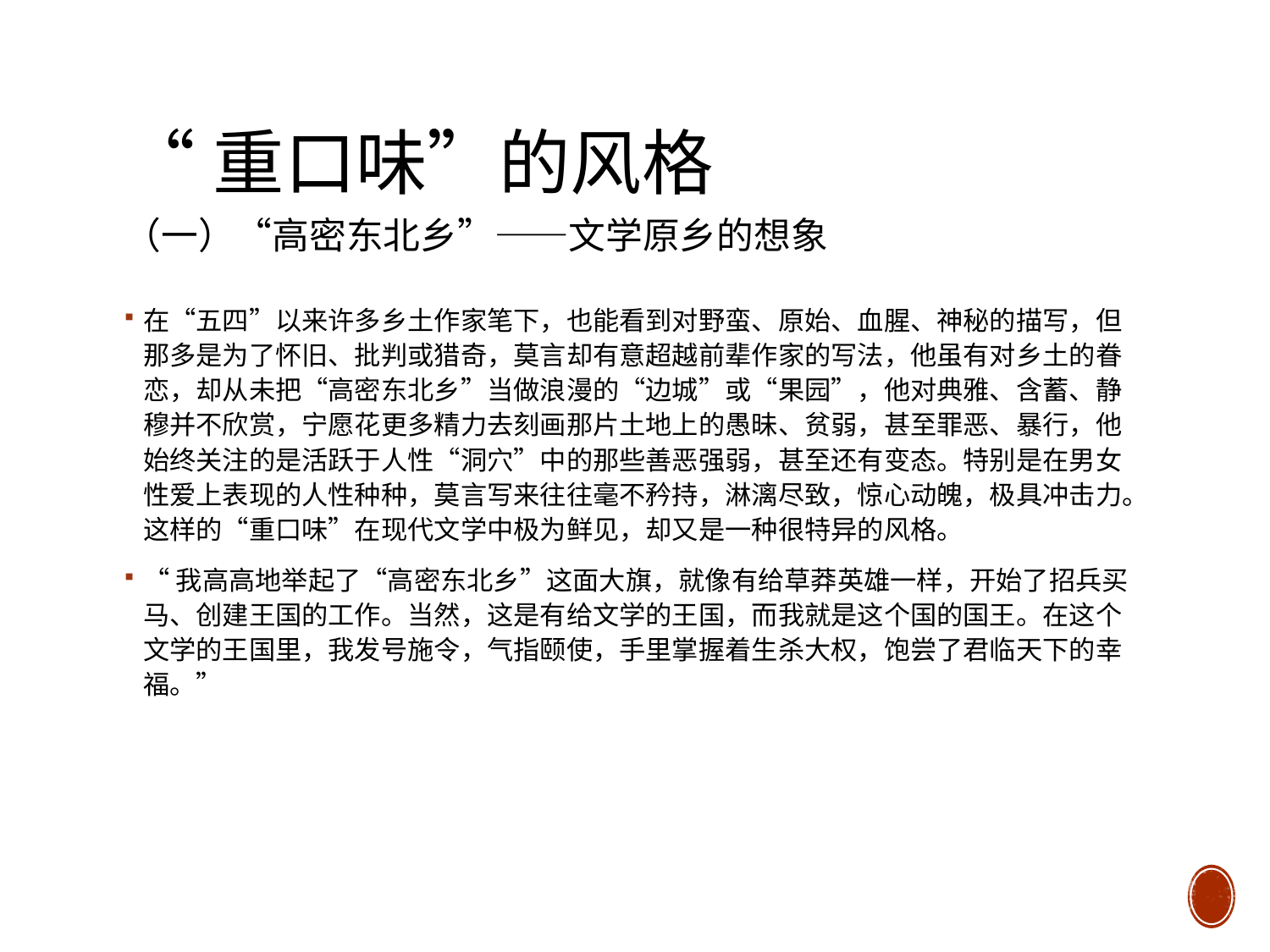

# “重口味”的风格 （一）“高密东北乡”——文学原乡的想象
在“五四”以来许多乡土作家笔下，也能看到对野蛮、原始、血腥、神秘的描写，但那多是为了怀旧、批判或猎奇，莫言却有意超越前辈作家的写法，他虽有对乡土的眷恋，却从未把“高密东北乡”当做浪漫的“边城”或“果园”，他对典雅、含蓄、静穆并不欣赏，宁愿花更多精力去刻画那片土地上的愚昧、贫弱，甚至罪恶、暴行，他始终关注的是活跃于人性“洞穴”中的那些善恶强弱，甚至还有变态。特别是在男女性爱上表现的人性种种，莫言写来往往毫不矜持，淋漓尽致，惊心动魄，极具冲击力。这样的“重口味”在现代文学中极为鲜见，却又是一种很特异的风格。
“我高高地举起了“高密东北乡”这面大旗，就像有给草莽英雄一样，开始了招兵买马、创建王国的工作。当然，这是有给文学的王国，而我就是这个国的国王。在这个文学的王国里，我发号施令，气指颐使，手里掌握着生杀大权，饱尝了君临天下的幸福。”